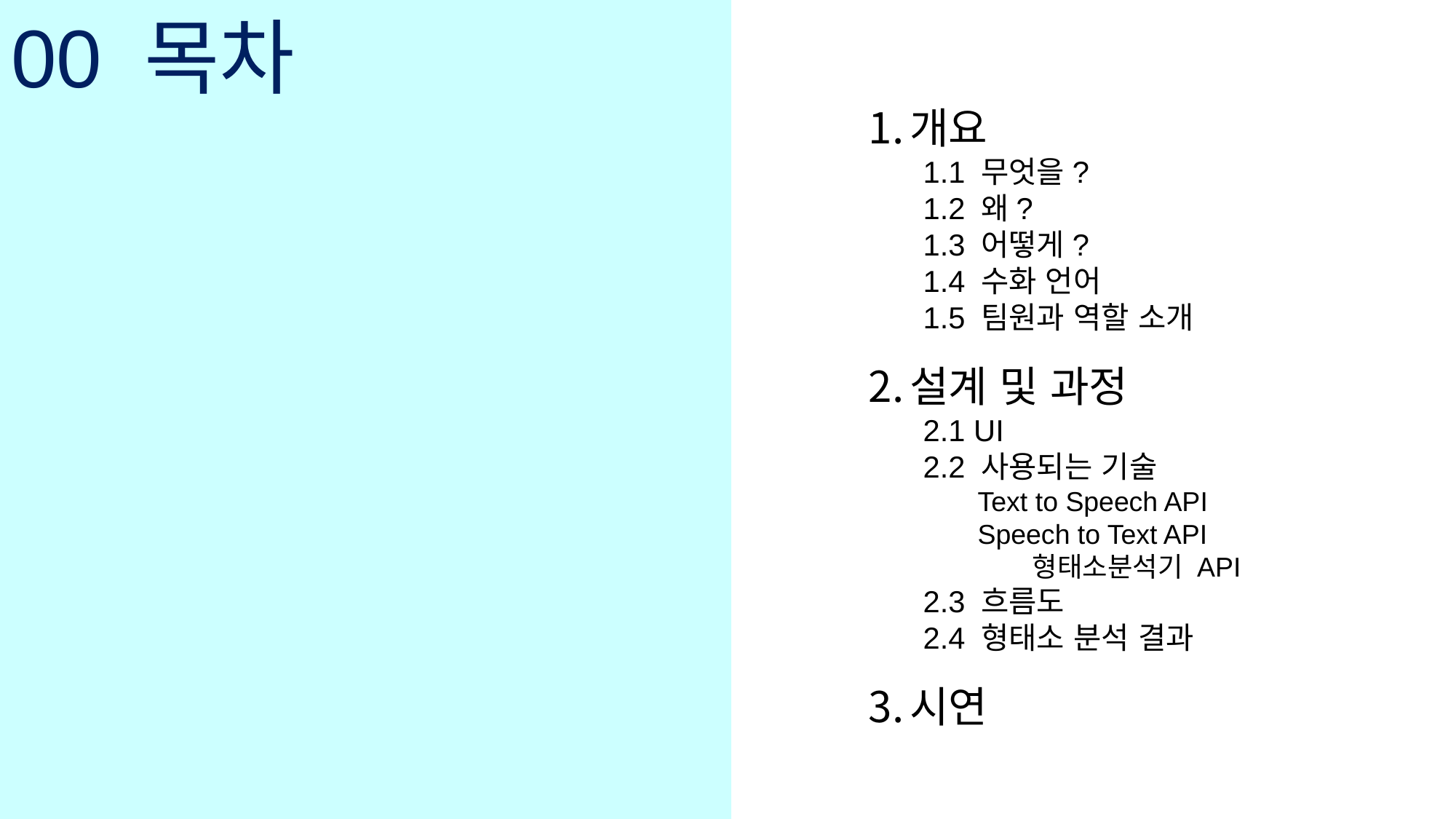

00 목차

개요
1.1 무엇을?
1.2 왜?
1.3 어떻게?
1.4 수화 언어
1.5 팀원과 역할 소개
설계 및 과정
2.1 UI
2.2 사용되는 기술
Text to Speech API
Speech to Text API
	형태소분석기 API
2.3 흐름도
2.4 형태소 분석 결과
시연